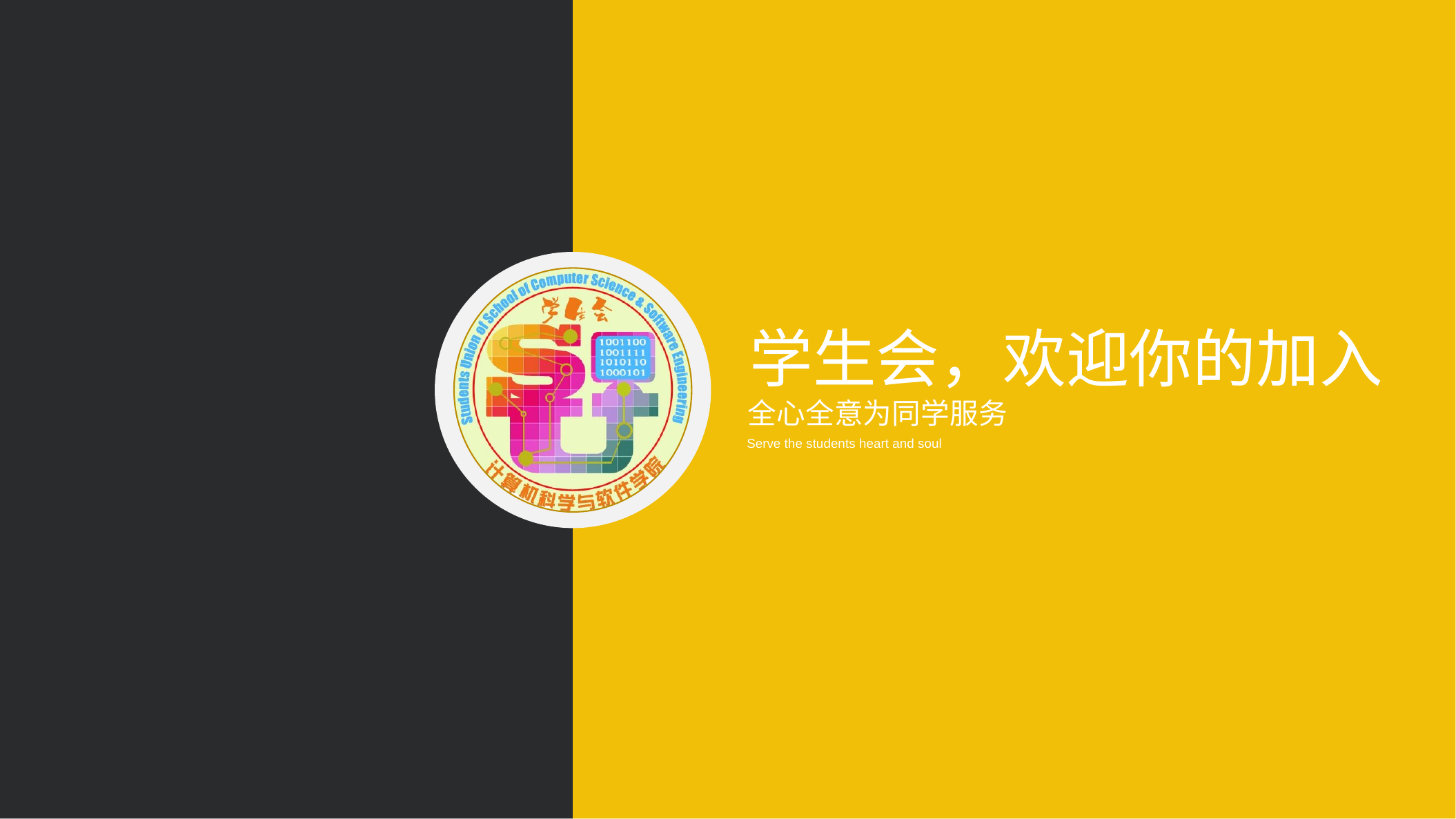

学生会，欢迎你的加入
全心全意为同学服务
Serve the students heart and soul